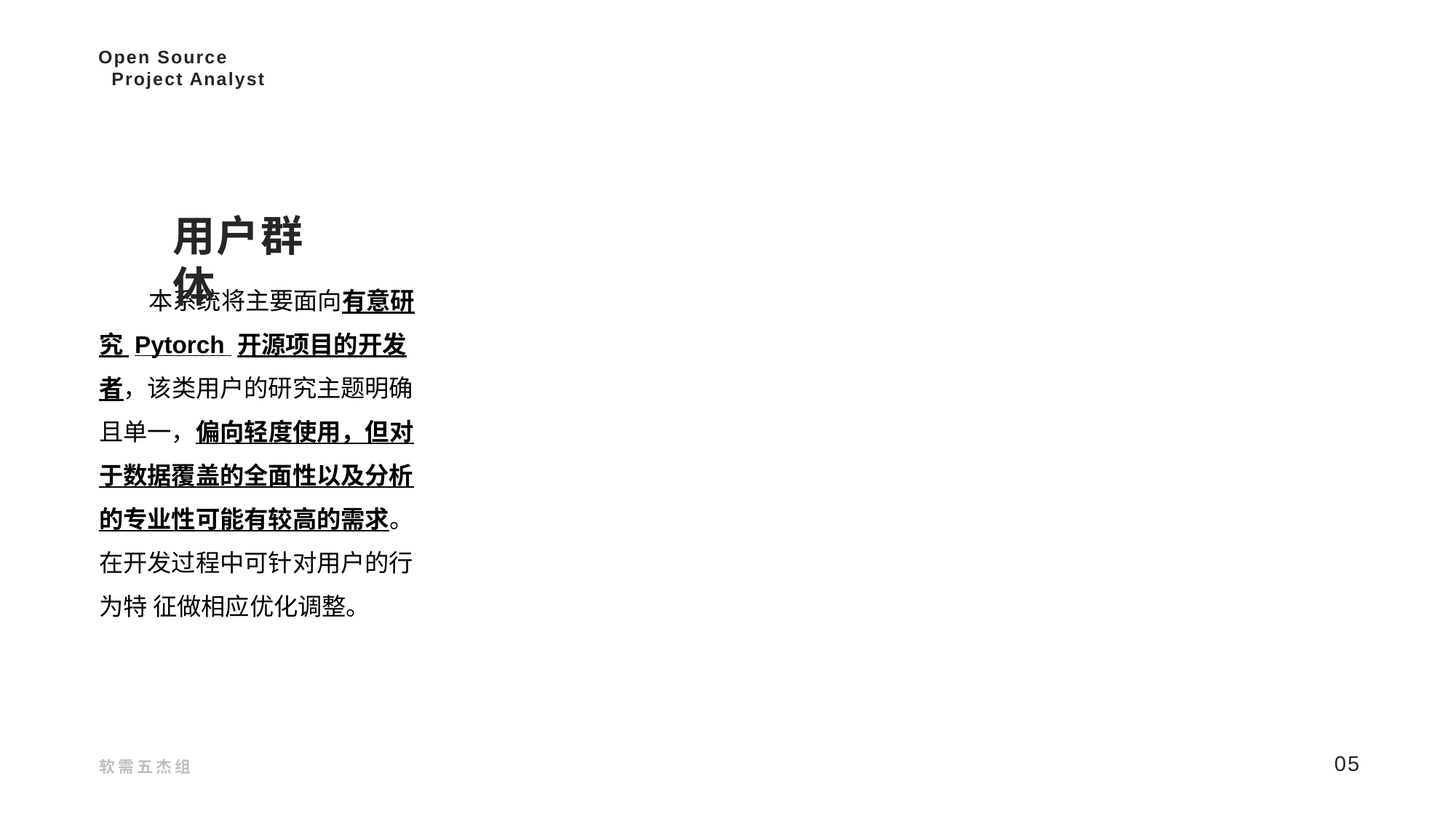

Open Source
  Project Analyst
用户群体
e7d195523061f1c01d60fa9f1cfcbfb3d7dea265119d71e15FBB43640B43E9A75E03FE54C774D5D4779ED45933E78901D3CB0E69E39D04A9E1E9B25CF060C4BCA4D072860494D0D8E683C2FE58414E15A257B8C98CAC931B2A91D95E391D8F56A6B197C339044743E4A827576812018FE092D8F796C38DC487F641821CDDB0736DD3EE0F684ACE40
        本系统将主要面向有意研究 Pytorch 开源项目的开发者，该类用户的研究主题明确且单一，偏向轻度使用，但对于数据覆盖的全面性以及分析的专业性可能有较高的需求。在开发过程中可针对用户的行为特 征做相应优化调整。
05
软需五杰组